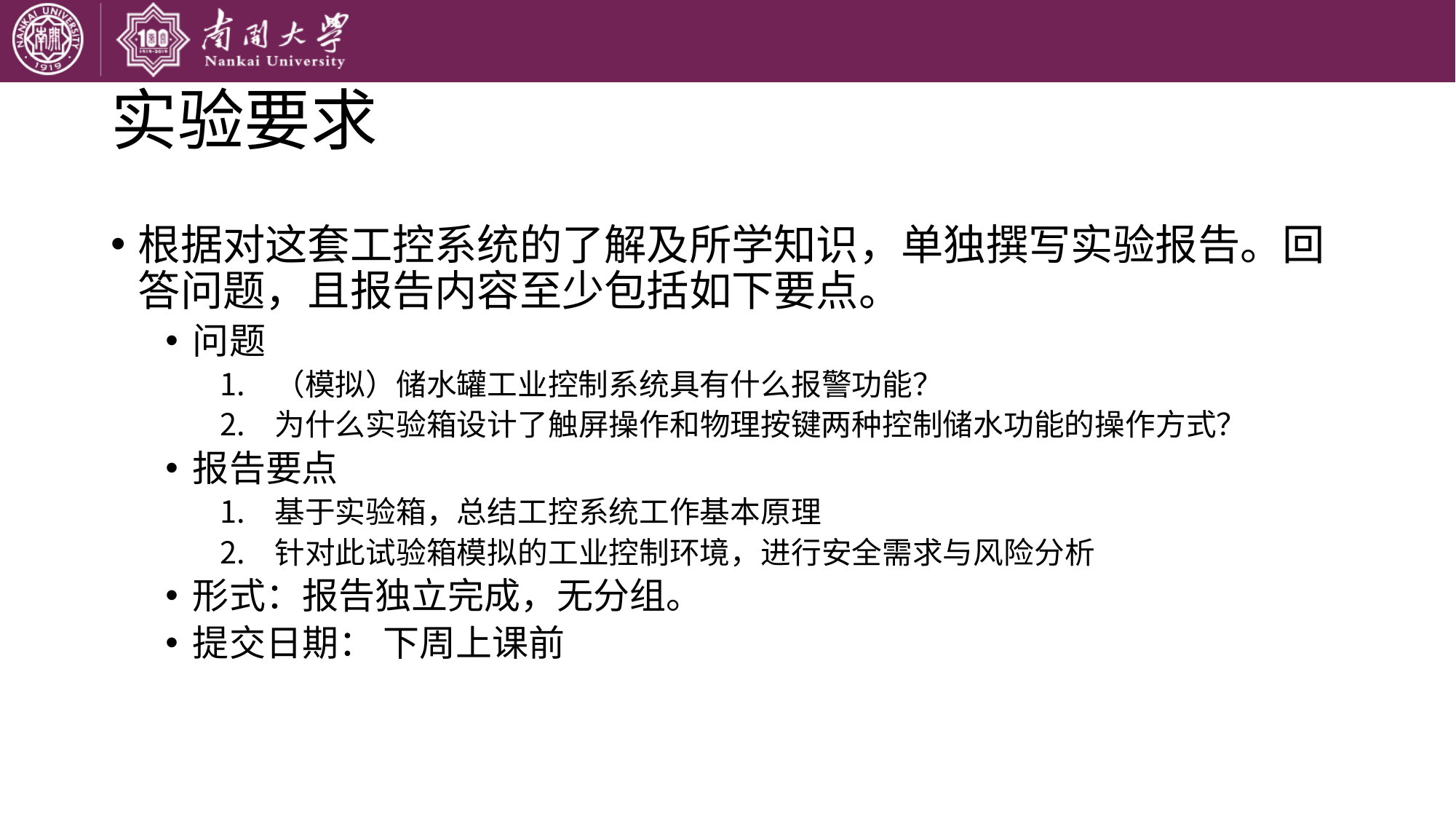

# 实验要求
根据对这套工控系统的了解及所学知识，单独撰写实验报告。回答问题，且报告内容至少包括如下要点。
问题
（模拟）储水罐工业控制系统具有什么报警功能？
为什么实验箱设计了触屏操作和物理按键两种控制储水功能的操作方式？
报告要点
基于实验箱，总结工控系统工作基本原理
针对此试验箱模拟的工业控制环境，进行安全需求与风险分析
形式：报告独立完成，无分组。
提交日期： 下周上课前